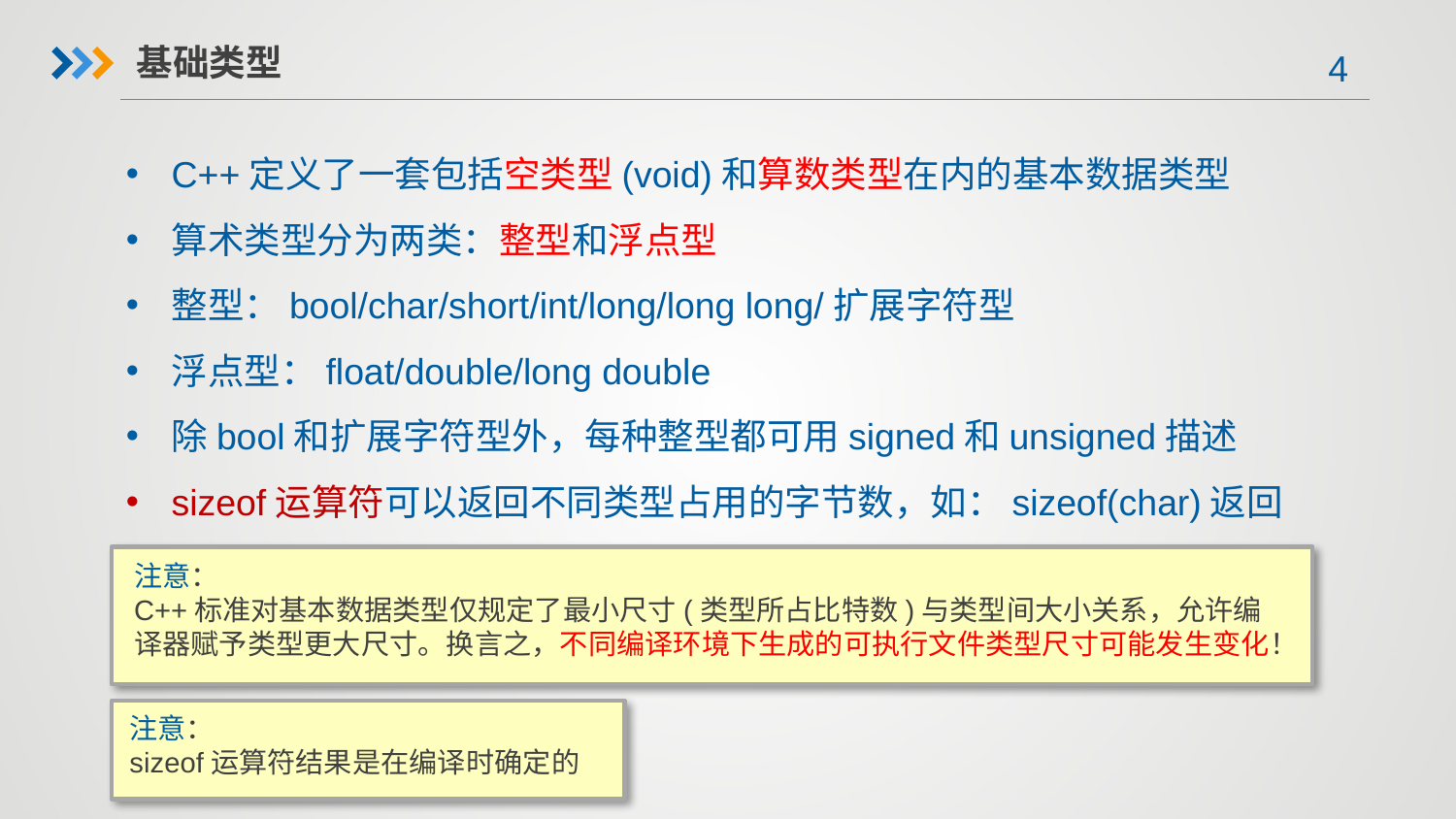

基础类型
C++定义了一套包括空类型(void)和算数类型在内的基本数据类型
算术类型分为两类：整型和浮点型
整型：bool/char/short/int/long/long long/扩展字符型
浮点型：float/double/long double
除bool和扩展字符型外，每种整型都可用signed和unsigned描述
sizeof运算符可以返回不同类型占用的字节数，如：sizeof(char)返回1

注意：
C++标准对基本数据类型仅规定了最小尺寸(类型所占比特数)与类型间大小关系，允许编译器赋予类型更大尺寸。换言之，不同编译环境下生成的可执行文件类型尺寸可能发生变化！

注意：
sizeof运算符结果是在编译时确定的